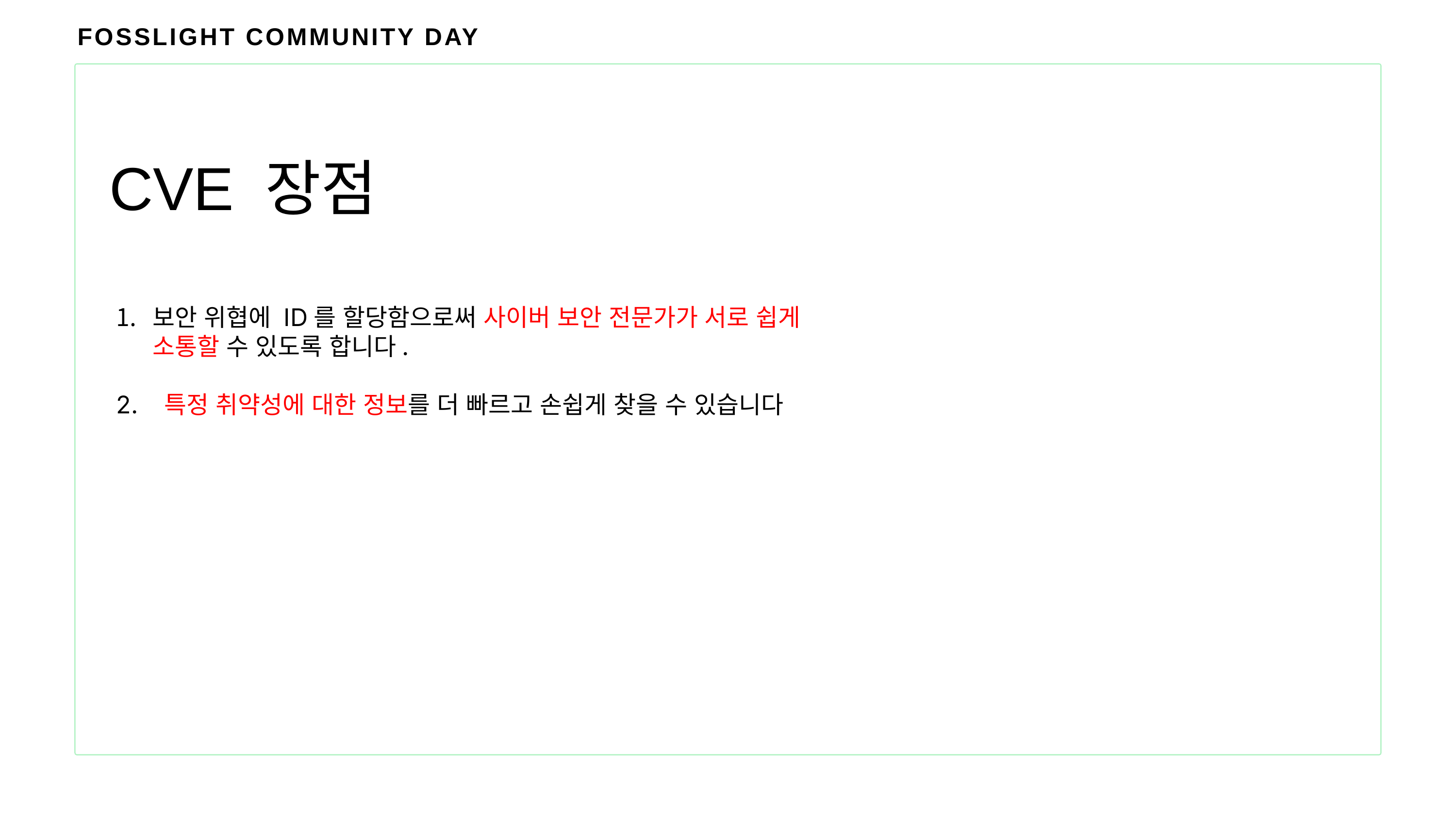

FOSSLIGHT COMMUNITY DAY
CVE 장점

보안 위협에 ID를 할당함으로써 사이버 보안 전문가가 서로 쉽게 소통할 수 있도록 합니다.

2.   특정 취약성에 대한 정보를 더 빠르고 손쉽게 찾을 수 있습니다